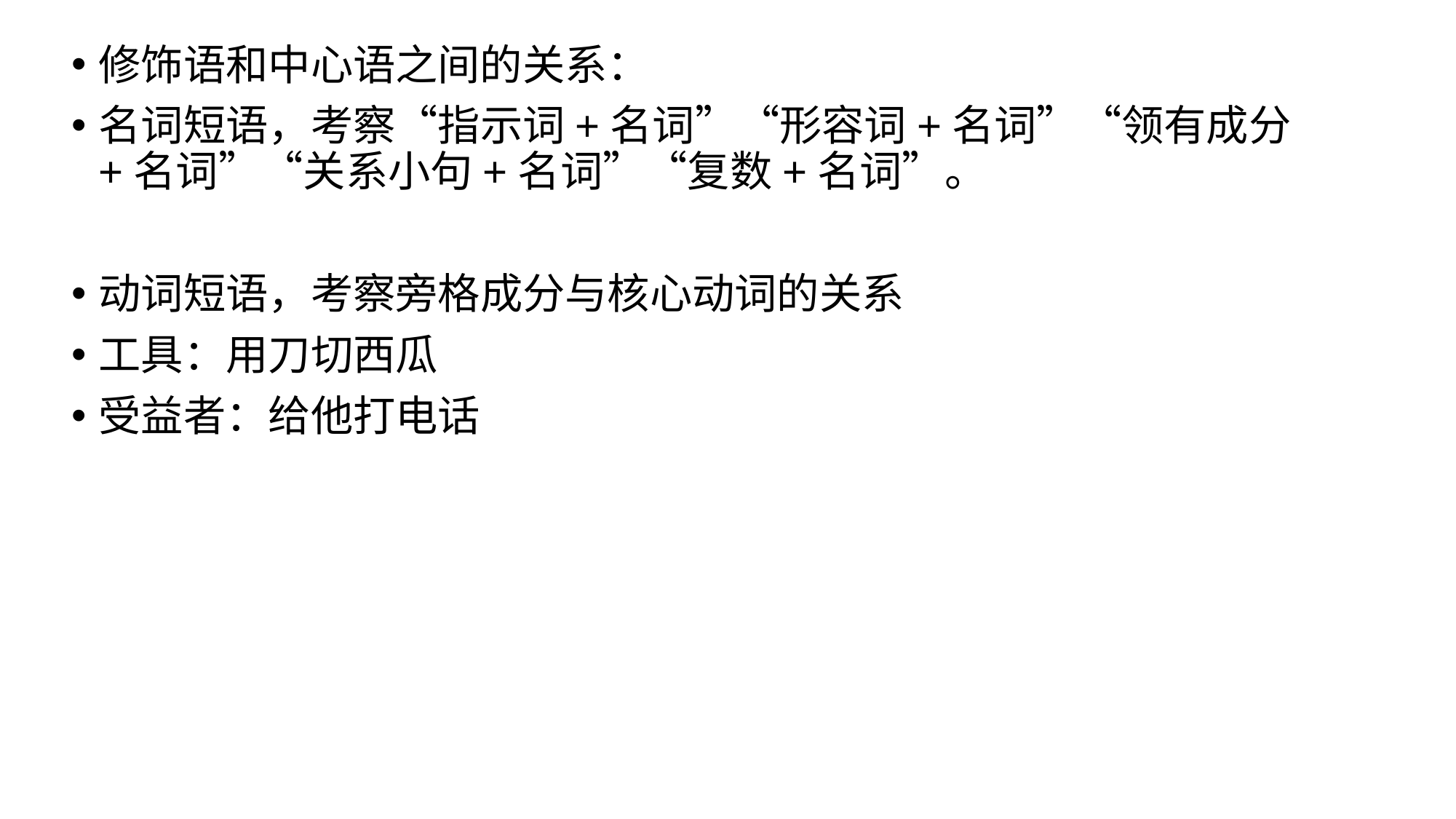

修饰语和中心语之间的关系：
名词短语，考察“指示词+名词”“形容词+名词”“领有成分+名词”“关系小句+名词”“复数+名词”。

动词短语，考察旁格成分与核心动词的关系
工具：用刀切西瓜
受益者：给他打电话